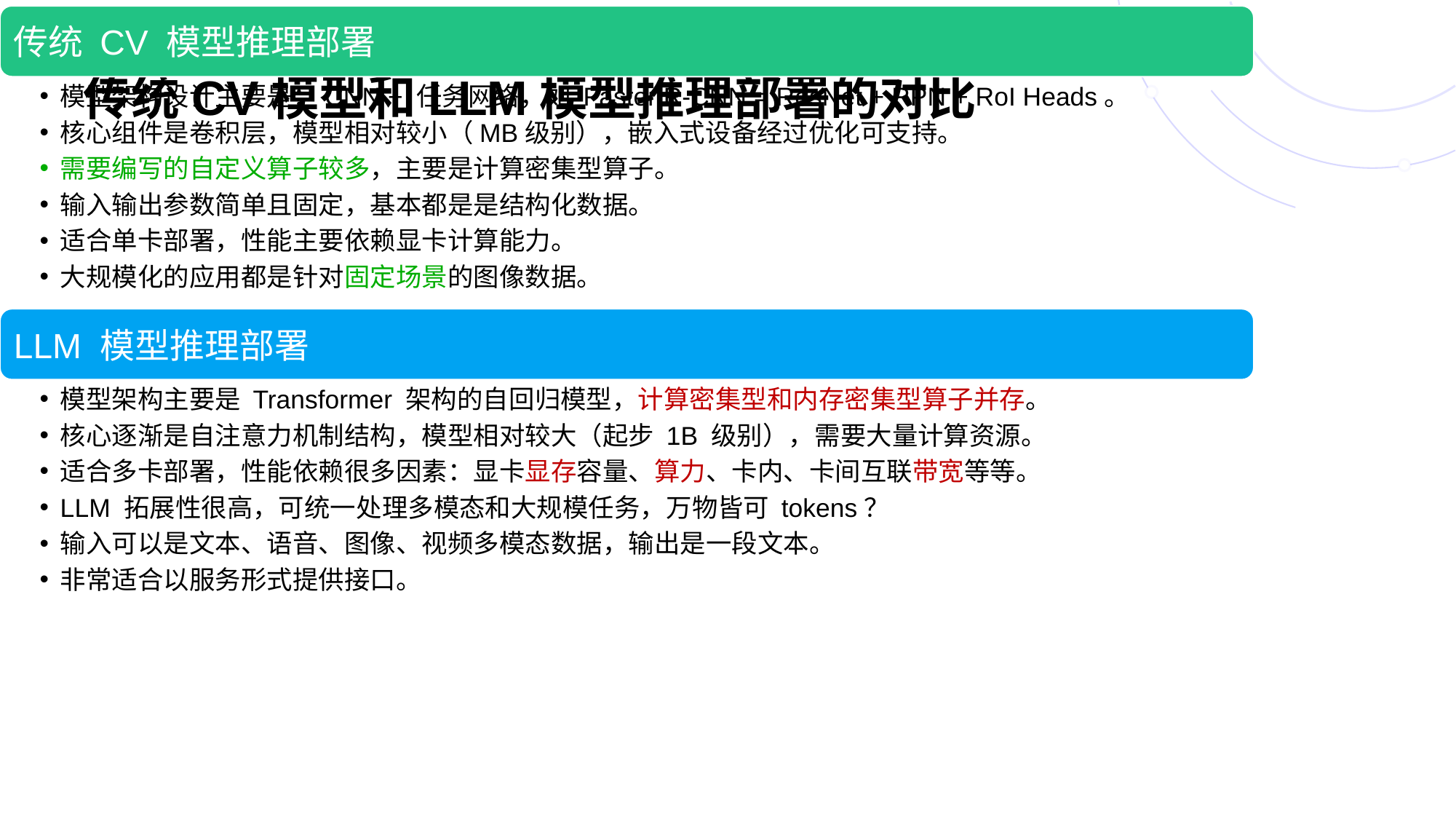

# 传统CV模型和LLM模型推理部署的对比
传统 CV 模型推理部署
模型架构设计主要是：CNN + 任务网络，如 Faster R-CNN = ResNet + RPN + RoI Heads。
核心组件是卷积层，模型相对较小（MB级别），嵌入式设备经过优化可支持。
需要编写的自定义算子较多，主要是计算密集型算子。
输入输出参数简单且固定，基本都是是结构化数据。
适合单卡部署，性能主要依赖显卡计算能力。
大规模化的应用都是针对固定场景的图像数据。
LLM 模型推理部署
模型架构主要是 Transformer 架构的自回归模型，计算密集型和内存密集型算子并存。
核心逐渐是自注意力机制结构，模型相对较大（起步 1B 级别），需要大量计算资源。
适合多卡部署，性能依赖很多因素：显卡显存容量、算力、卡内、卡间互联带宽等等。
LLM 拓展性很高，可统一处理多模态和大规模任务，万物皆可 tokens？
输入可以是文本、语音、图像、视频多模态数据，输出是一段文本。
非常适合以服务形式提供接口。